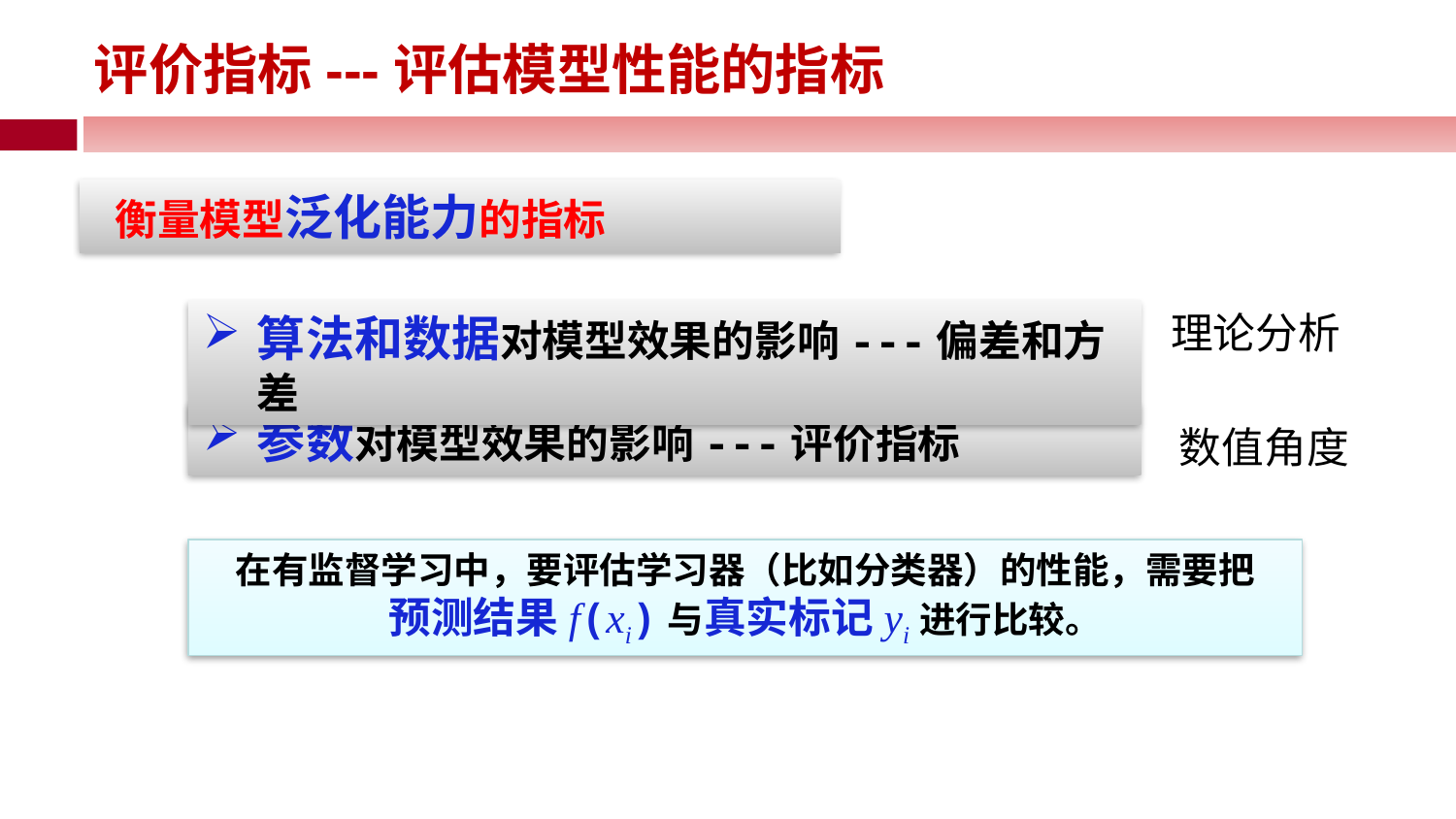

评价指标---评估模型性能的指标
  衡量模型泛化能力的指标
算法和数据对模型效果的影响---偏差和方差
理论分析
参数对模型效果的影响---评价指标
数值角度
在有监督学习中，要评估学习器（比如分类器）的性能，需要把
预测结果f(xi)与真实标记yi进行比较。